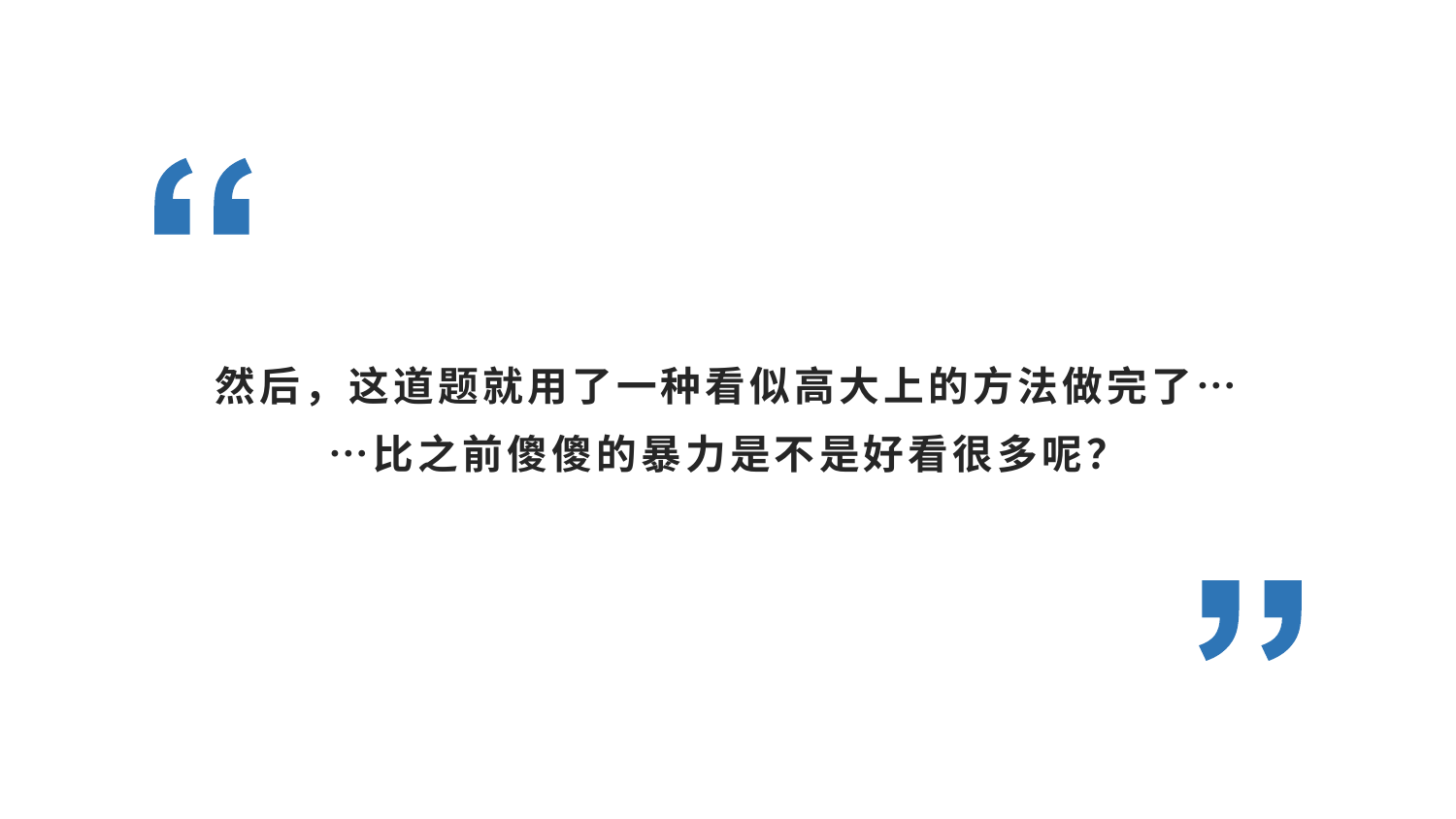

然后，这道题就用了一种看似高大上的方法做完了……比之前傻傻的暴力是不是好看很多呢？